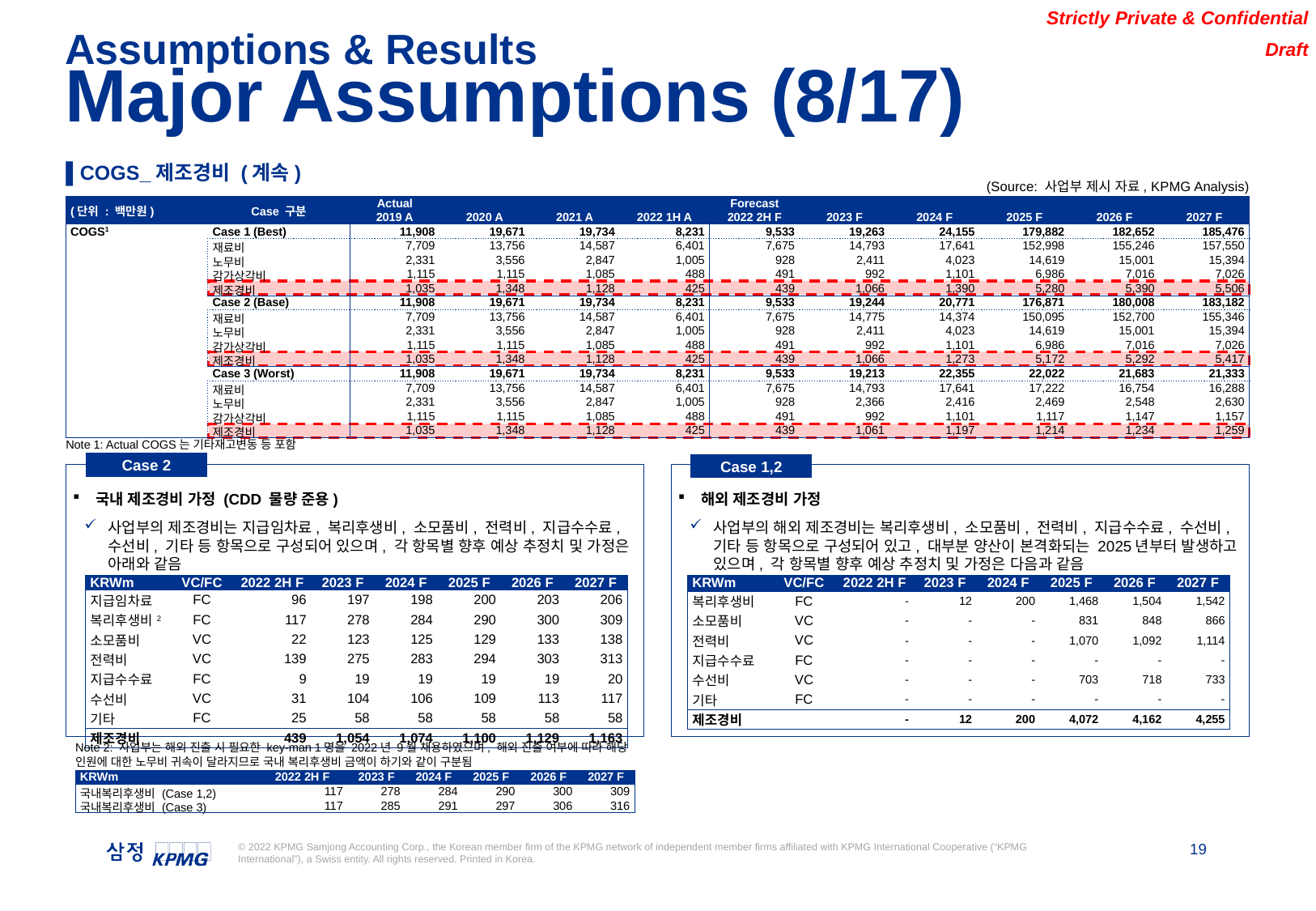

Assumptions & Results
Major Assumptions (8/17)
▌COGS_제조경비 (계속)
(Source: 사업부 제시 자료, KPMG Analysis)
| (단위 : 백만원) | Case 구분 | Actual |  |  |  | Forecast |  |  |  |  |  |
| --- | --- | --- | --- | --- | --- | --- | --- | --- | --- | --- | --- |
|  |  | 2019 A | 2020 A | 2021 A | 2022 1H A | 2022 2H F | 2023 F | 2024 F | 2025 F | 2026 F | 2027 F |
| COGS1 | Case 1 (Best) | 11,908 | 19,671 | 19,734 | 8,231 | 9,533 | 19,263 | 24,155 | 179,882 | 182,652 | 185,476 |
|  | 재료비 | 7,709 | 13,756 | 14,587 | 6,401 | 7,675 | 14,793 | 17,641 | 152,998 | 155,246 | 157,550 |
|  | 노무비 | 2,331 | 3,556 | 2,847 | 1,005 | 928 | 2,411 | 4,023 | 14,619 | 15,001 | 15,394 |
|  | 감가상각비 | 1,115 | 1,115 | 1,085 | 488 | 491 | 992 | 1,101 | 6,986 | 7,016 | 7,026 |
|  | 제조경비 | 1,035 | 1,348 | 1,128 | 425 | 439 | 1,066 | 1,390 | 5,280 | 5,390 | 5,506 |
|  | Case 2 (Base) | 11,908 | 19,671 | 19,734 | 8,231 | 9,533 | 19,244 | 20,771 | 176,871 | 180,008 | 183,182 |
|  | 재료비 | 7,709 | 13,756 | 14,587 | 6,401 | 7,675 | 14,775 | 14,374 | 150,095 | 152,700 | 155,346 |
|  | 노무비 | 2,331 | 3,556 | 2,847 | 1,005 | 928 | 2,411 | 4,023 | 14,619 | 15,001 | 15,394 |
|  | 감가상각비 | 1,115 | 1,115 | 1,085 | 488 | 491 | 992 | 1,101 | 6,986 | 7,016 | 7,026 |
|  | 제조경비 | 1,035 | 1,348 | 1,128 | 425 | 439 | 1,066 | 1,273 | 5,172 | 5,292 | 5,417 |
|  | Case 3 (Worst) | 11,908 | 19,671 | 19,734 | 8,231 | 9,533 | 19,213 | 22,355 | 22,022 | 21,683 | 21,333 |
|  | 재료비 | 7,709 | 13,756 | 14,587 | 6,401 | 7,675 | 14,793 | 17,641 | 17,222 | 16,754 | 16,288 |
|  | 노무비 | 2,331 | 3,556 | 2,847 | 1,005 | 928 | 2,366 | 2,416 | 2,469 | 2,548 | 2,630 |
|  | 감가상각비 | 1,115 | 1,115 | 1,085 | 488 | 491 | 992 | 1,101 | 1,117 | 1,147 | 1,157 |
|  | 제조경비 | 1,035 | 1,348 | 1,128 | 425 | 439 | 1,061 | 1,197 | 1,214 | 1,234 | 1,259 |

Note 1: Actual COGS는 기타재고변동 등 포함
Case 2
Case 1,2
Dd
국내 제조경비 가정 (CDD 물량 준용)
사업부의 제조경비는 지급임차료, 복리후생비, 소모품비, 전력비, 지급수수료, 수선비, 기타 등 항목으로 구성되어 있으며, 각 항목별 향후 예상 추정치 및 가정은 아래와 같음

Dd
해외 제조경비 가정
사업부의 해외 제조경비는 복리후생비, 소모품비, 전력비, 지급수수료, 수선비, 기타 등 항목으로 구성되어 있고, 대부분 양산이 본격화되는 2025년부터 발생하고 있으며, 각 항목별 향후 예상 추정치 및 가정은 다음과 같음

| KRWm | VC/FC | 2022 2H F | 2023 F | 2024 F | 2025 F | 2026 F | 2027 F |
| --- | --- | --- | --- | --- | --- | --- | --- |
| 지급임차료 | FC | 96 | 197 | 198 | 200 | 203 | 206 |
| 복리후생비2 | FC | 117 | 278 | 284 | 290 | 300 | 309 |
| 소모품비 | VC | 22 | 123 | 125 | 129 | 133 | 138 |
| 전력비 | VC | 139 | 275 | 283 | 294 | 303 | 313 |
| 지급수수료 | FC | 9 | 19 | 19 | 19 | 19 | 20 |
| 수선비 | VC | 31 | 104 | 106 | 109 | 113 | 117 |
| 기타 | FC | 25 | 58 | 58 | 58 | 58 | 58 |
| 제조경비 |  | 439 | 1,054 | 1,074 | 1,100 | 1,129 | 1,163 |
| KRWm | VC/FC | 2022 2H F | 2023 F | 2024 F | 2025 F | 2026 F | 2027 F |
| --- | --- | --- | --- | --- | --- | --- | --- |
| 복리후생비 | FC | - | 12 | 200 | 1,468 | 1,504 | 1,542 |
| 소모품비 | VC | - | - | - | 831 | 848 | 866 |
| 전력비 | VC | - | - | - | 1,070 | 1,092 | 1,114 |
| 지급수수료 | FC | - | - | - | - | - | - |
| 수선비 | VC | - | - | - | 703 | 718 | 733 |
| 기타 | FC | - | - | - | - | - | - |
| 제조경비 |  | - | 12 | 200 | 4,072 | 4,162 | 4,255 |
Note 2: 사업부는 해외 진출 시 필요한 key-man 1명을 2022년 9월 채용하였으며, 해외 진출 여부에 따라 해당 인원에 대한 노무비 귀속이 달라지므로 국내 복리후생비 금액이 하기와 같이 구분됨
| KRWm | 2022 2H F | 2023 F | 2024 F | 2025 F | 2026 F | 2027 F |
| --- | --- | --- | --- | --- | --- | --- |
| 국내복리후생비 (Case 1,2) | 117 | 278 | 284 | 290 | 300 | 309 |
| 국내복리후생비 (Case 3) | 117 | 285 | 291 | 297 | 306 | 316 |